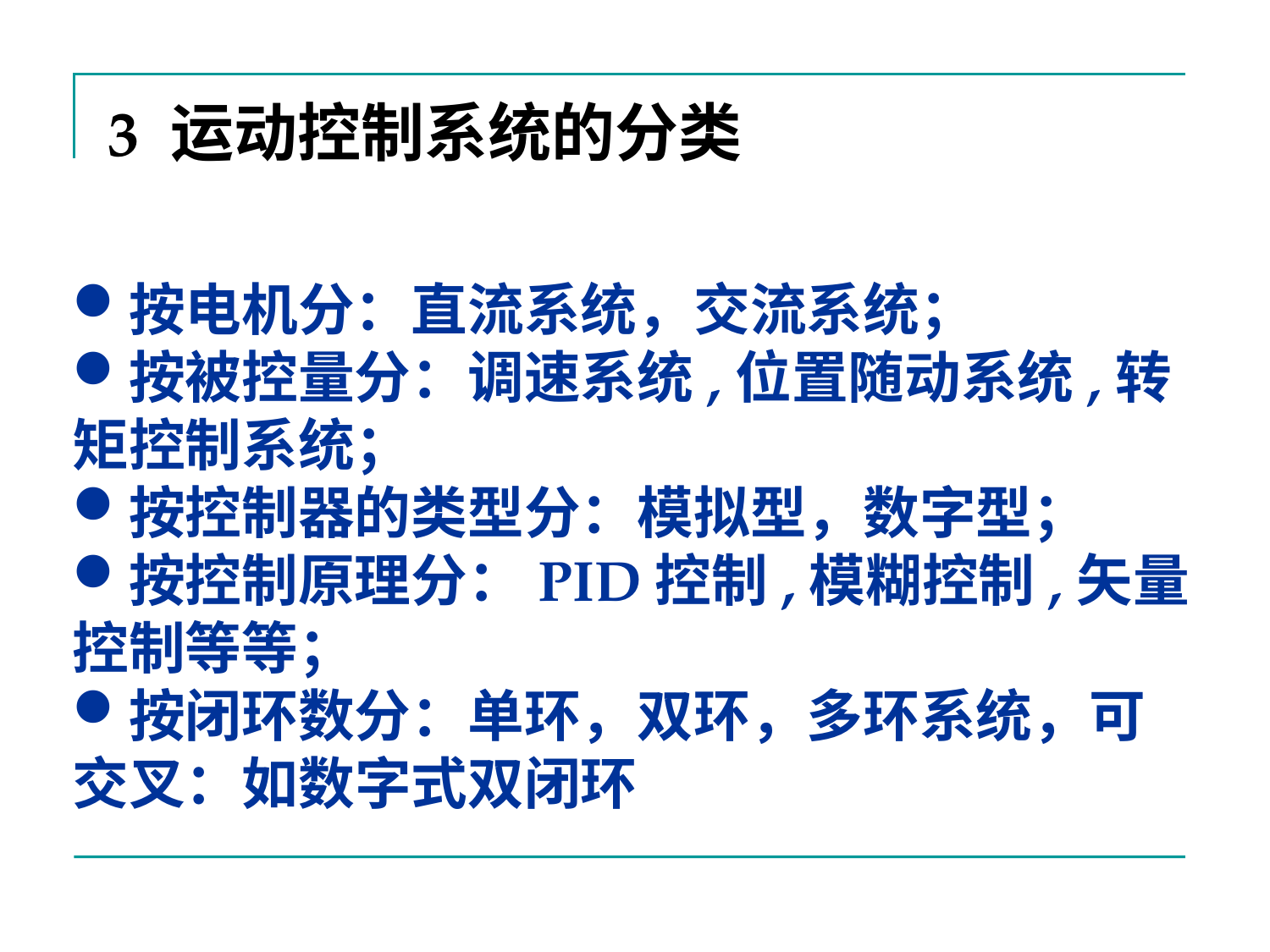

3 运动控制系统的分类
按电机分：直流系统，交流系统；
按被控量分：调速系统,位置随动系统,转矩控制系统；
按控制器的类型分：模拟型，数字型；
按控制原理分：PID控制,模糊控制,矢量控制等等；
按闭环数分：单环，双环，多环系统，可交叉：如数字式双闭环直流调速系统